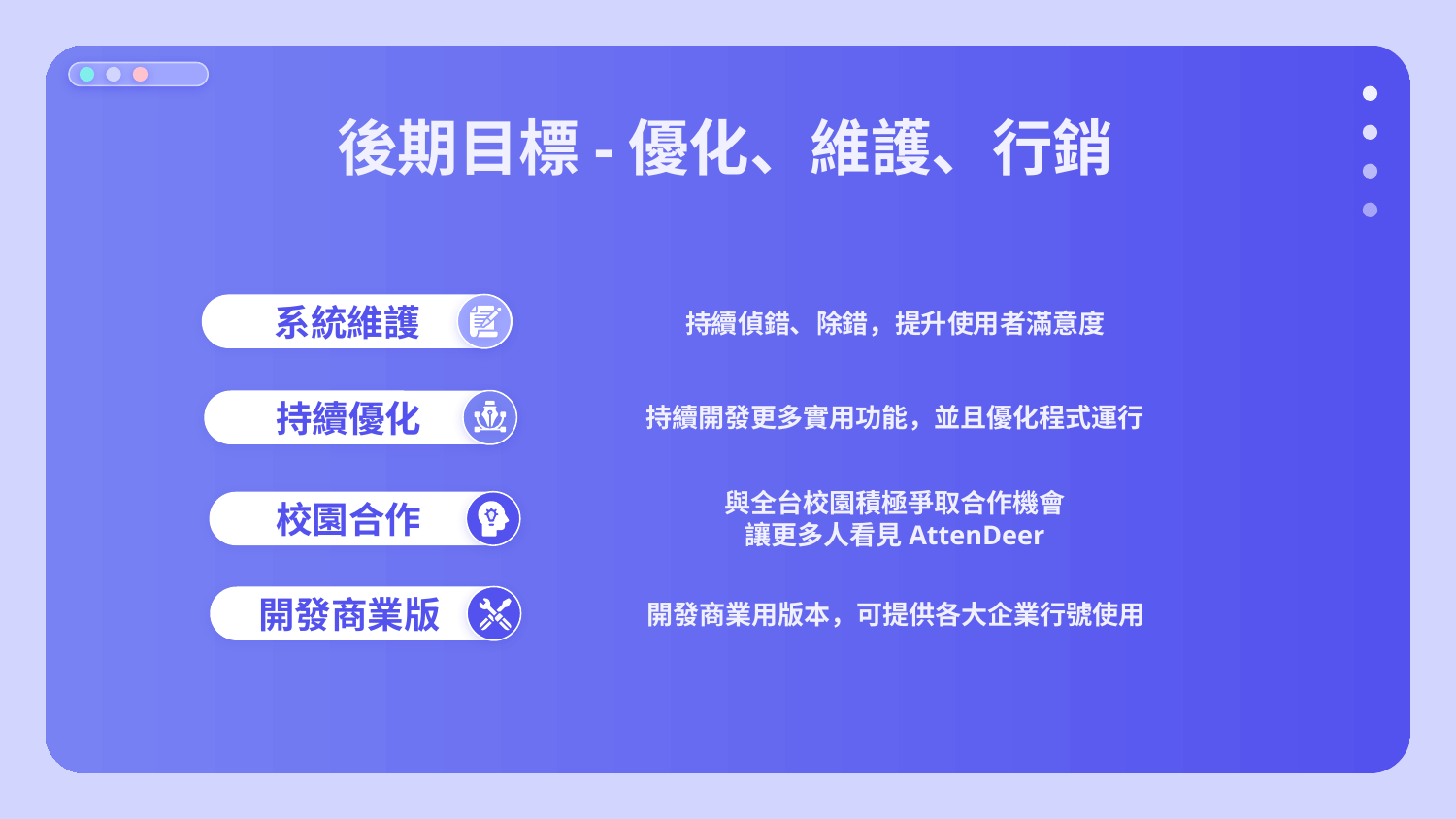

# 後期目標-優化、維護、行銷
持續偵錯、除錯，提升使用者滿意度

系統維護
持續開發更多實用功能，並且優化程式運行

持續優化
與全台校園積極爭取合作機會
讓更多人看見AttenDeer

校園合作
開發商業用版本，可提供各大企業行號使用

開發商業版